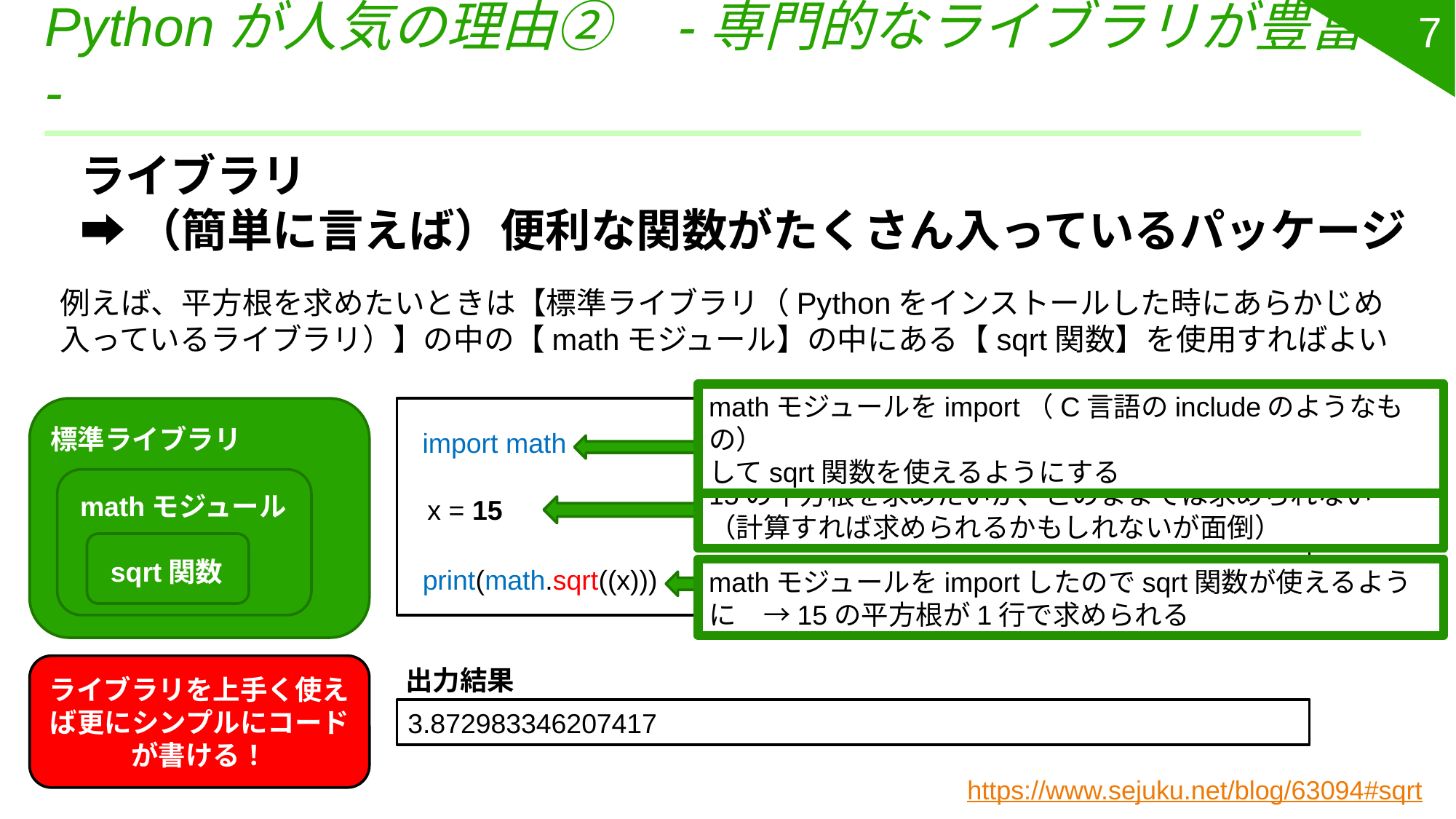

7
# Pythonが人気の理由②　-専門的なライブラリが豊富-

ライブラリ
➡（簡単に言えば）便利な関数がたくさん入っているパッケージ
例えば、平方根を求めたいときは【標準ライブラリ（Pythonをインストールした時にあらかじめ入っているライブラリ）】の中の【mathモジュール】の中にある【sqrt関数】を使用すればよい
mathモジュールをimport（C言語のincludeのようなもの）
してsqrt関数を使えるようにする

標準ライブラリ
import math

15の平方根を求めたいが、このままでは求められない
（計算すれば求められるかもしれないが面倒）
mathモジュール
x = 15

sqrt関数
print(math.sqrt((x)))
mathモジュールをimportしたのでsqrt関数が使えるように　→15の平方根が1行で求められる

ライブラリを上手く使えば更にシンプルにコードが書ける！
出力結果
3.872983346207417
https://www.sejuku.net/blog/63094#sqrt